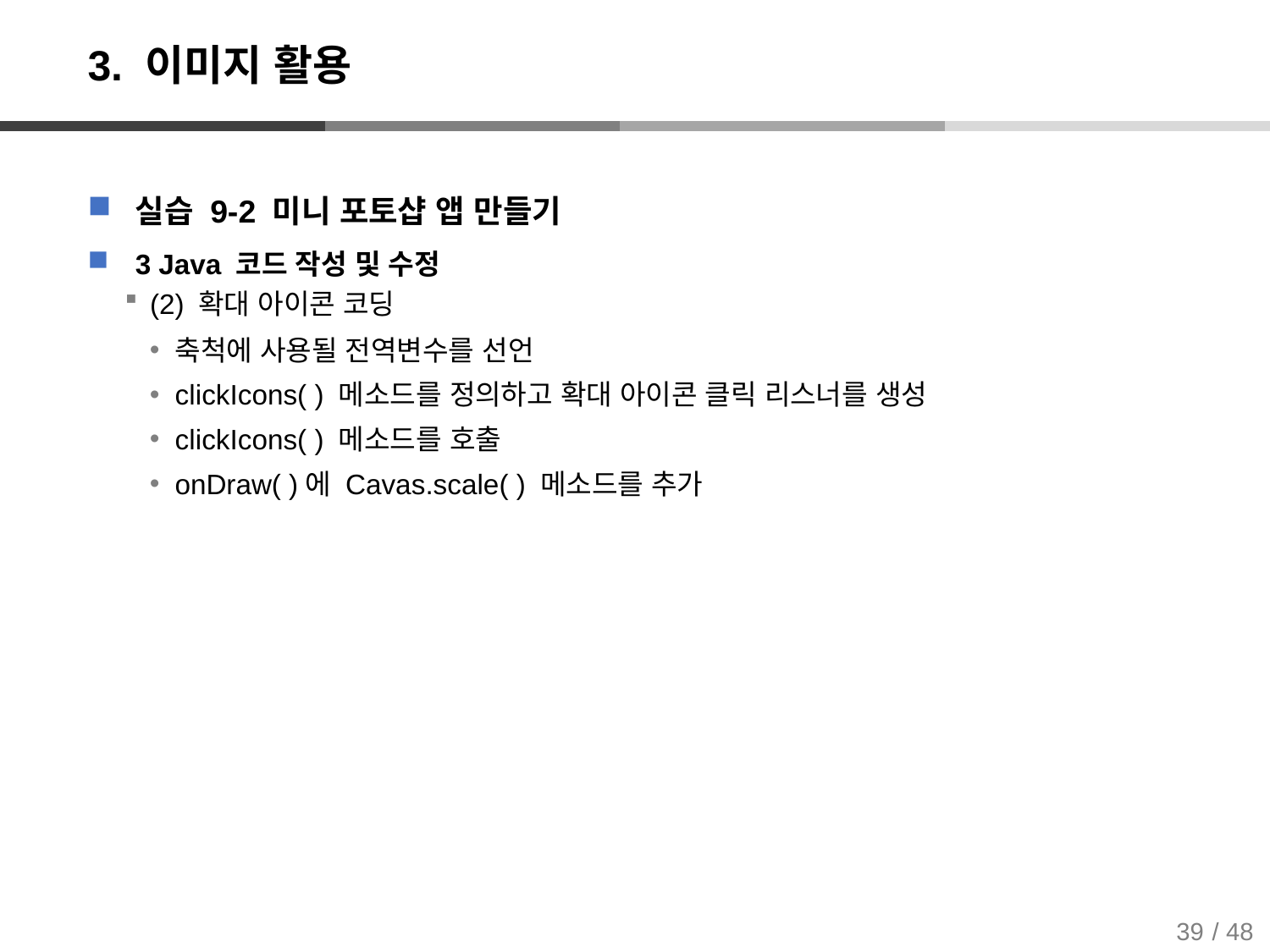

# 3. 이미지 활용
실습 9-2 미니 포토샵 앱 만들기
3 Java 코드 작성 및 수정
(2) 확대 아이콘 코딩
축척에 사용될 전역변수를 선언
clickIcons( ) 메소드를 정의하고 확대 아이콘 클릭 리스너를 생성
clickIcons( ) 메소드를 호출
onDraw( )에 Cavas.scale( ) 메소드를 추가